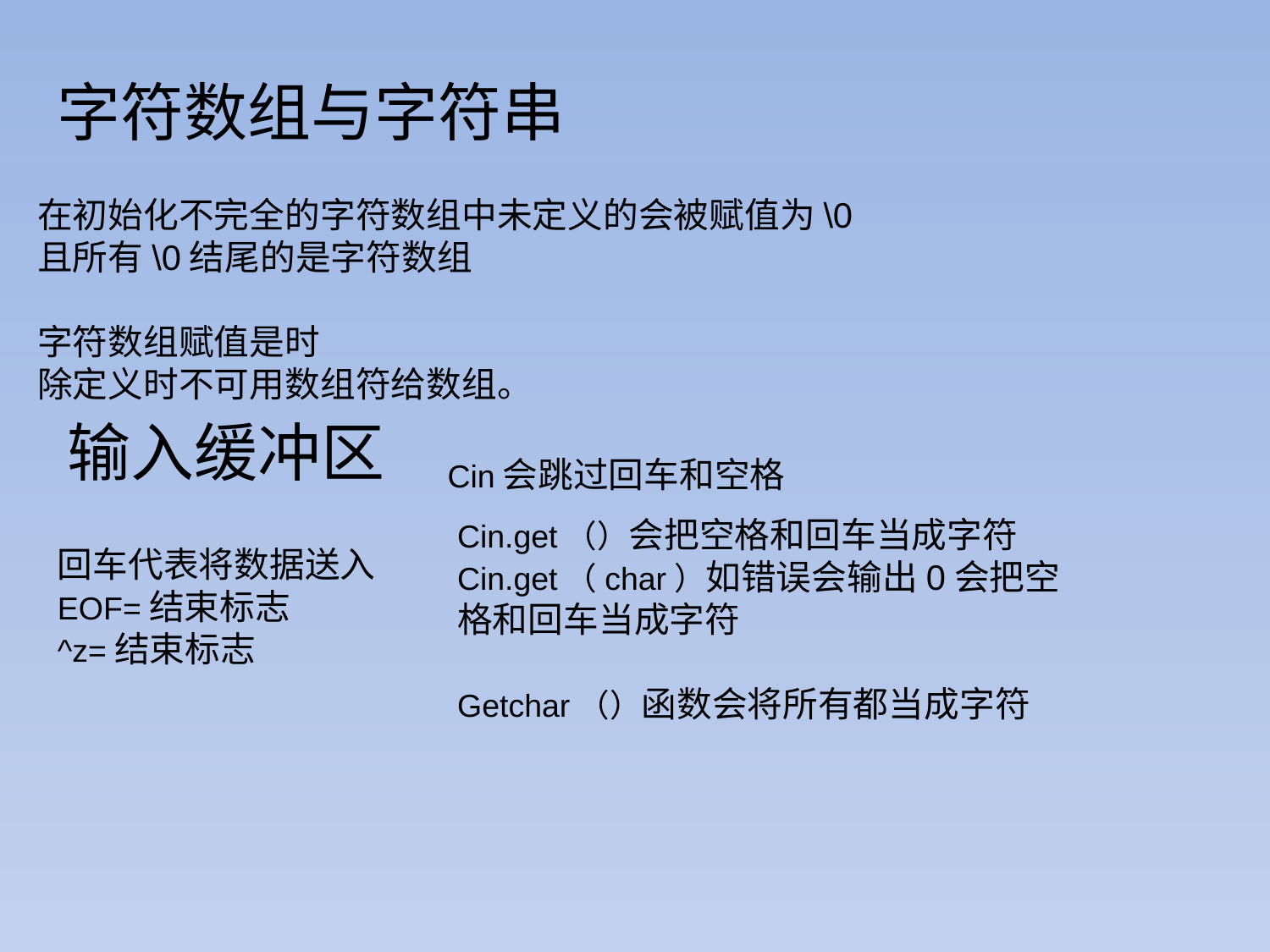

字符数组与字符串
在初始化不完全的字符数组中未定义的会被赋值为\0
且所有\0结尾的是字符数组

字符数组赋值是时
除定义时不可用数组符给数组。
输入缓冲区
Cin会跳过回车和空格
Cin.get（）会把空格和回车当成字符
Cin.get（char）如错误会输出0会把空格和回车当成字符

Getchar（）函数会将所有都当成字符
回车代表将数据送入
EOF=结束标志
^z=结束标志